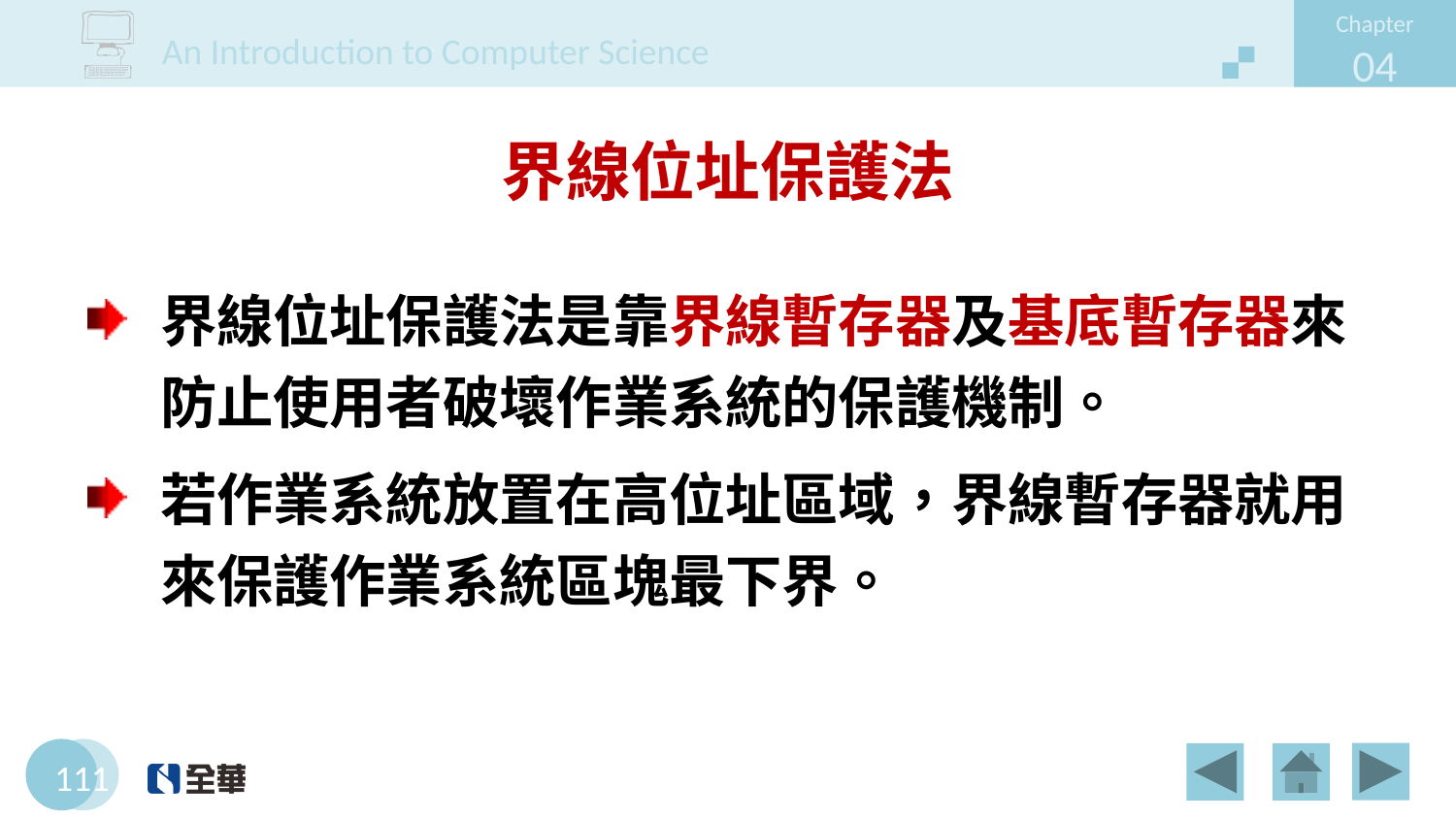

# 界線位址保護法
界線位址保護法是靠界線暫存器及基底暫存器來防止使用者破壞作業系統的保護機制。
若作業系統放置在高位址區域，界線暫存器就用來保護作業系統區塊最下界。